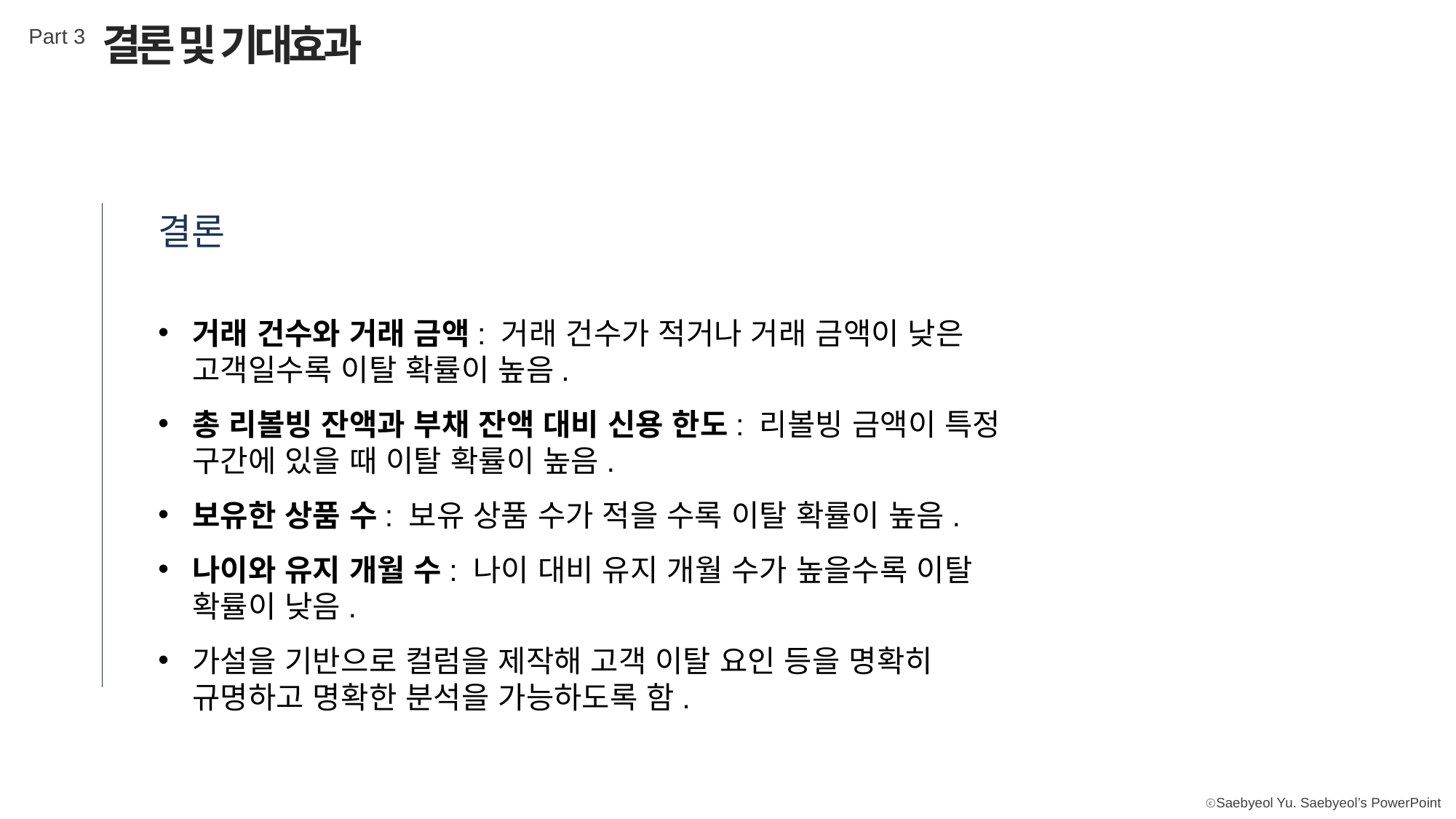

결론 및 기대효과
Part 3
결론
거래 건수와 거래 금액: 거래 건수가 적거나 거래 금액이 낮은 고객일수록 이탈 확률이 높음.
총 리볼빙 잔액과 부채 잔액 대비 신용 한도: 리볼빙 금액이 특정 구간에 있을 때 이탈 확률이 높음.
보유한 상품 수: 보유 상품 수가 적을 수록 이탈 확률이 높음.
나이와 유지 개월 수: 나이 대비 유지 개월 수가 높을수록 이탈 확률이 낮음.
가설을 기반으로 컬럼을 제작해 고객 이탈 요인 등을 명확히 규명하고 명확한 분석을 가능하도록 함.